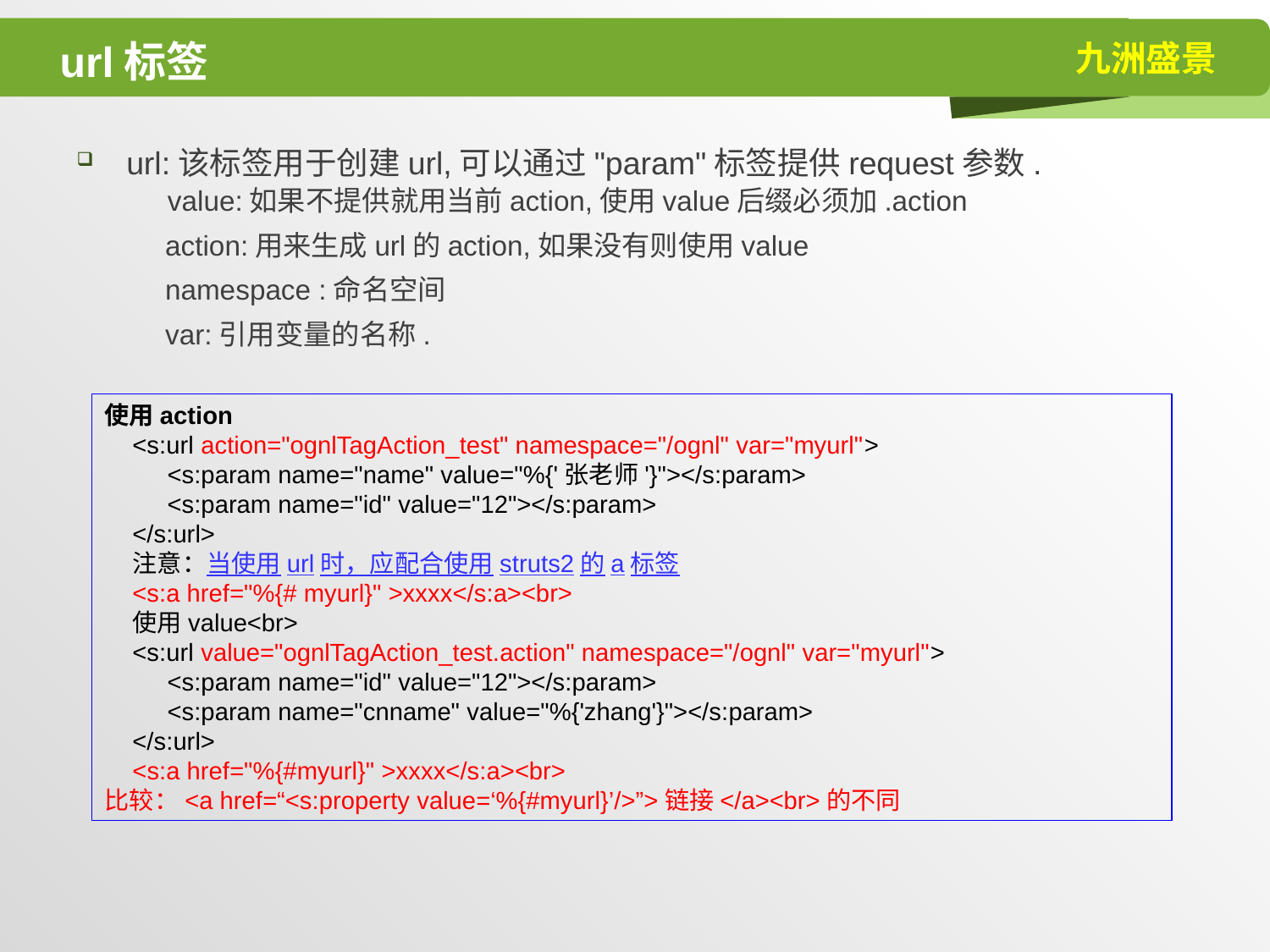

# url标签
url:该标签用于创建url,可以通过"param"标签提供request参数.
     value:如果不提供就用当前action,使用value后缀必须加.action
     action:用来生成url的action,如果没有则使用value
     namespace :命名空间
     var:引用变量的名称.

使用action
    <s:url action="ognlTagAction_test" namespace="/ognl" var="myurl">
         <s:param name="name" value="%{'张老师'}"></s:param>
         <s:param name="id" value="12"></s:param>
    </s:url>
    注意：当使用url时，应配合使用struts2的a标签
    <s:a href="%{# myurl}" >xxxx</s:a><br>
    使用value<br>
    <s:url value="ognlTagAction_test.action" namespace="/ognl" var="myurl">
         <s:param name="id" value="12"></s:param>
         <s:param name="cnname" value="%{'zhang'}"></s:param>
    </s:url>
    <s:a href="%{#myurl}" >xxxx</s:a><br>
比较：<a href=“<s:property value=‘%{#myurl}’/>”>链接</a><br>的不同